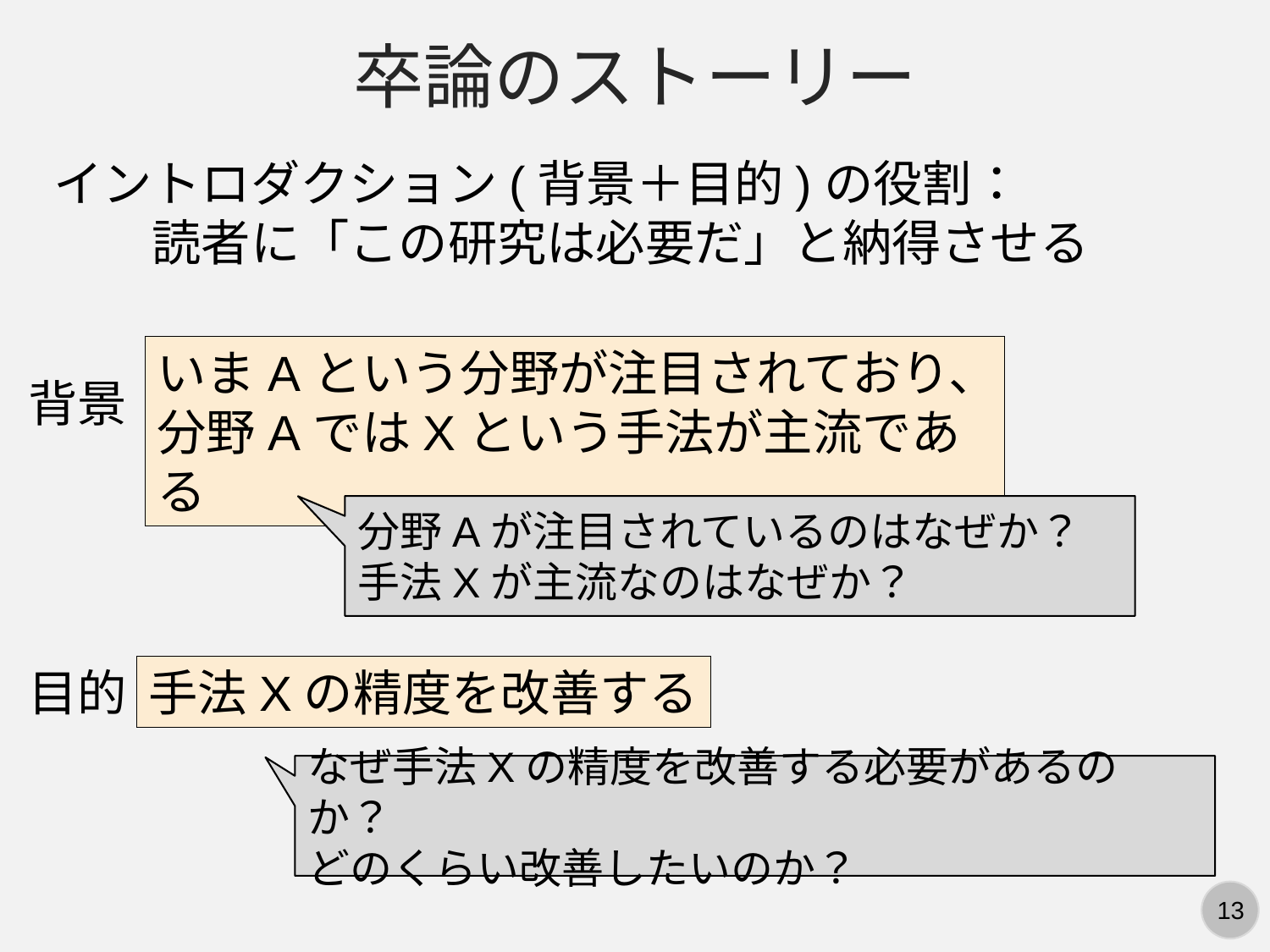

卒論のストーリー
イントロダクション(背景＋目的)の役割：
　　読者に「この研究は必要だ」と納得させる
いまAという分野が注目されており、分野AではXという手法が主流である
背景
分野Aが注目されているのはなぜか？
手法Xが主流なのはなぜか？
目的
手法Xの精度を改善する
なぜ手法Xの精度を改善する必要があるのか？
どのくらい改善したいのか？